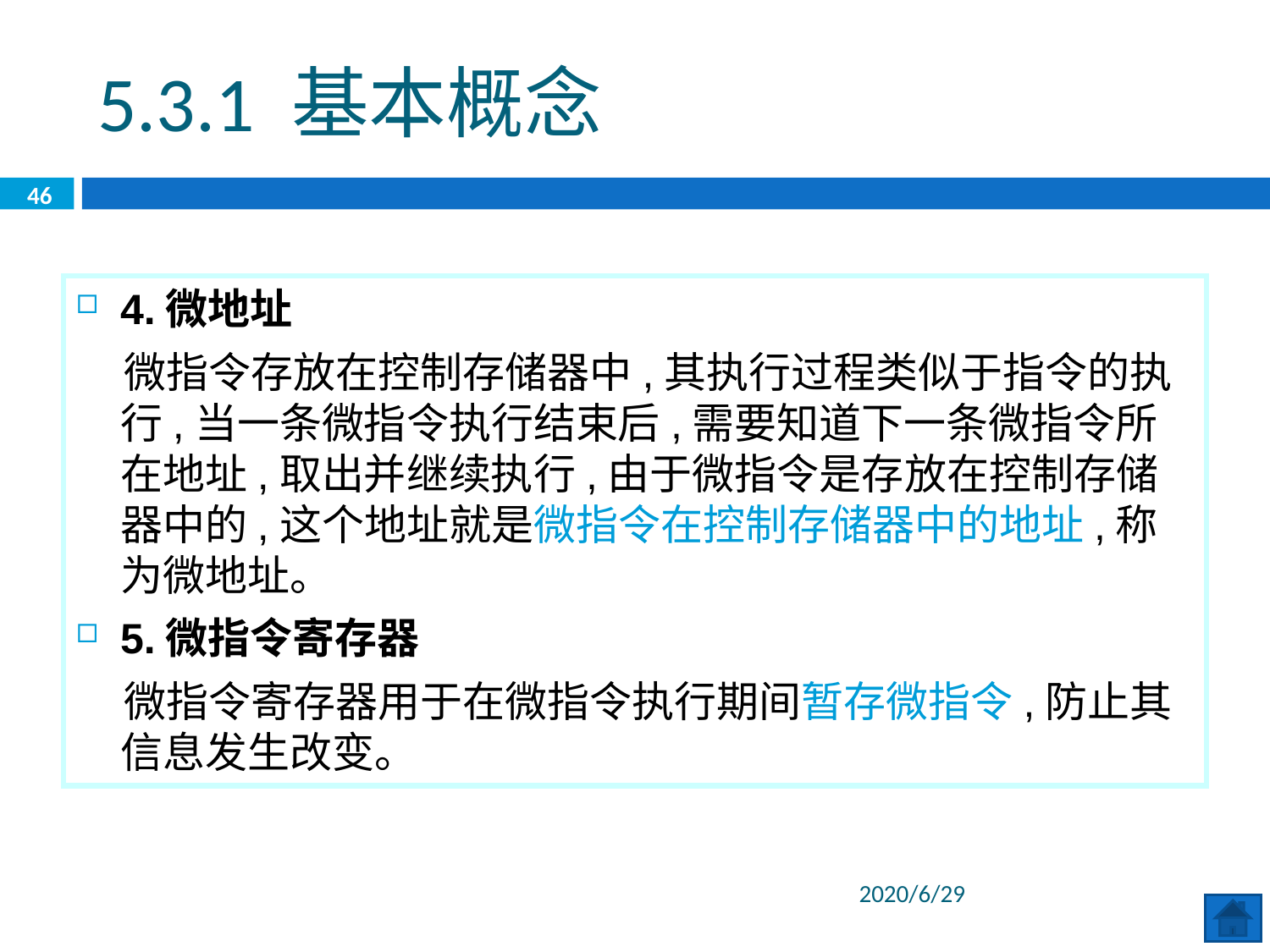

5.3.1 基本概念
46
4.微地址
    微指令存放在控制存储器中,其执行过程类似于指令的执行,当一条微指令执行结束后,需要知道下一条微指令所在地址,取出并继续执行,由于微指令是存放在控制存储器中的,这个地址就是微指令在控制存储器中的地址,称为微地址。
5.微指令寄存器
    微指令寄存器用于在微指令执行期间暂存微指令,防止其信息发生改变。
2020/6/29